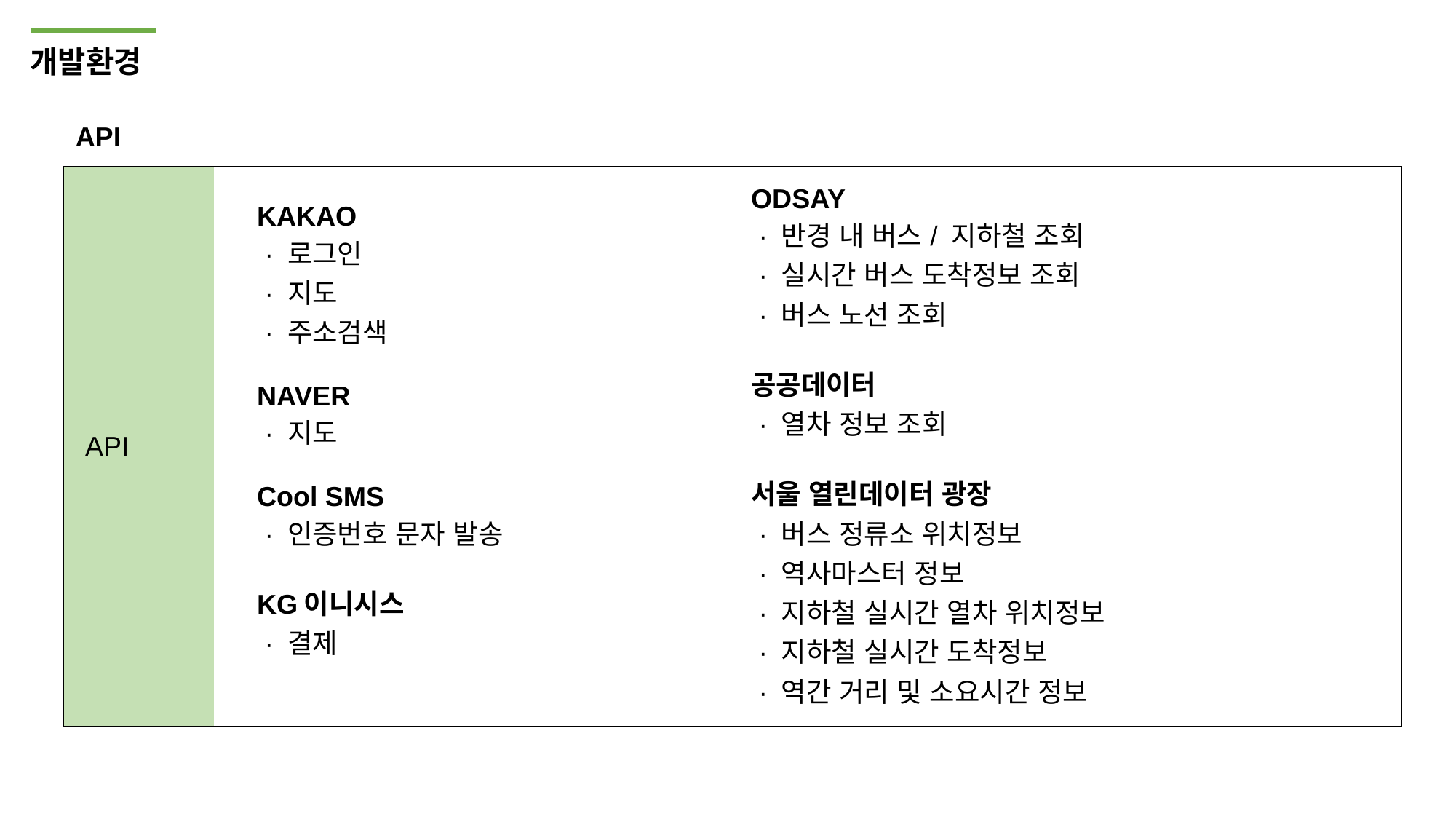

개발환경
API
| API | KAKAO · 로그인 · 지도 · 주소검색 NAVER · 지도 Cool SMS · 인증번호 문자 발송 KG이니시스 · 결제 | ODSAY · 반경 내 버스/ 지하철 조회 · 실시간 버스 도착정보 조회 · 버스 노선 조회 공공데이터 · 열차 정보 조회 서울 열린데이터 광장 · 버스 정류소 위치정보 · 역사마스터 정보 · 지하철 실시간 열차 위치정보 · 지하철 실시간 도착정보 · 역간 거리 및 소요시간 정보 |
| --- | --- | --- |